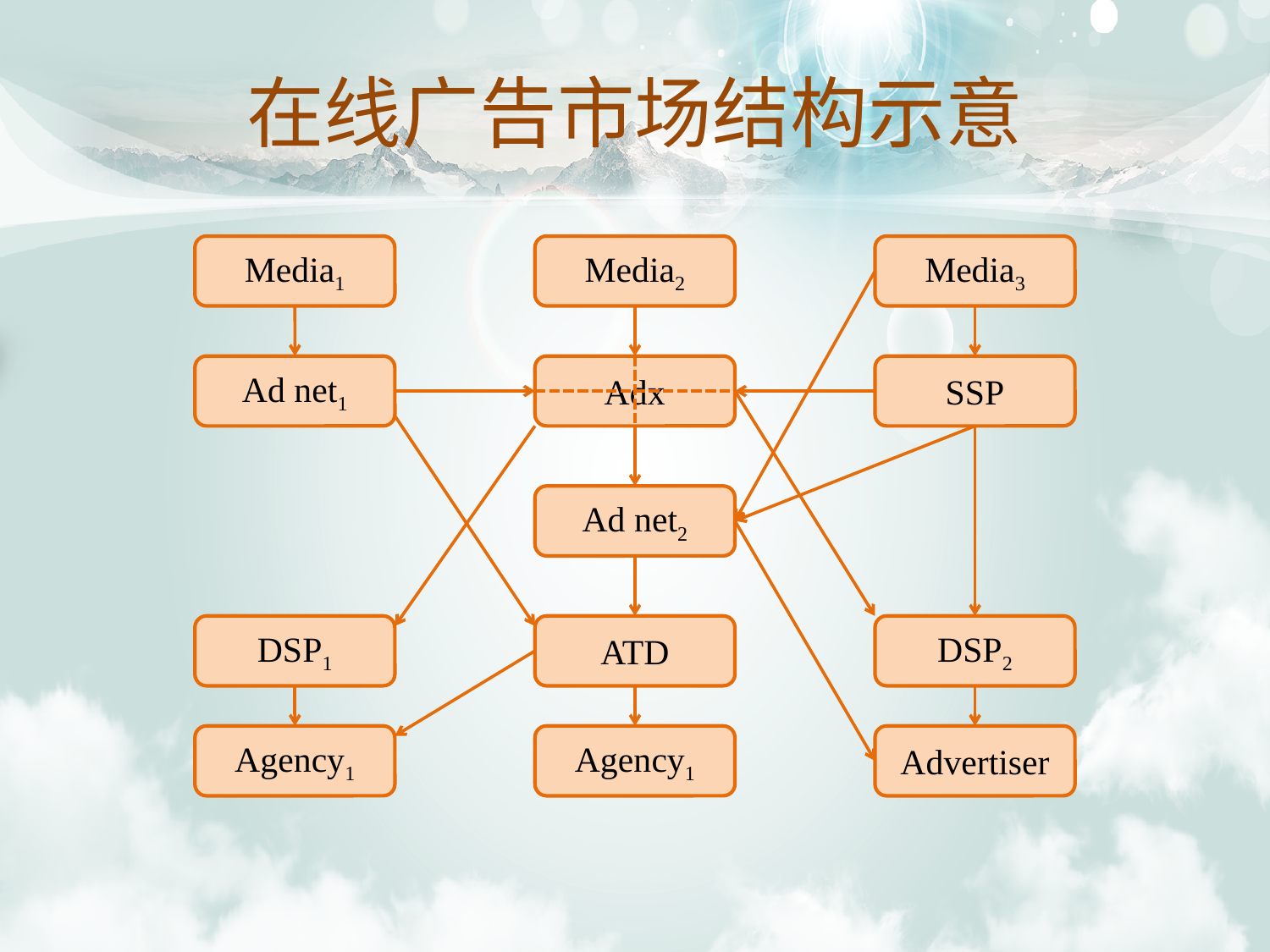

# 在线广告市场结构示意
Media1
Media2
Media3
Ad net1
Adx
SSP
Ad net2
DSP1
ATD
DSP2
Agency1
Agency1
Advertiser